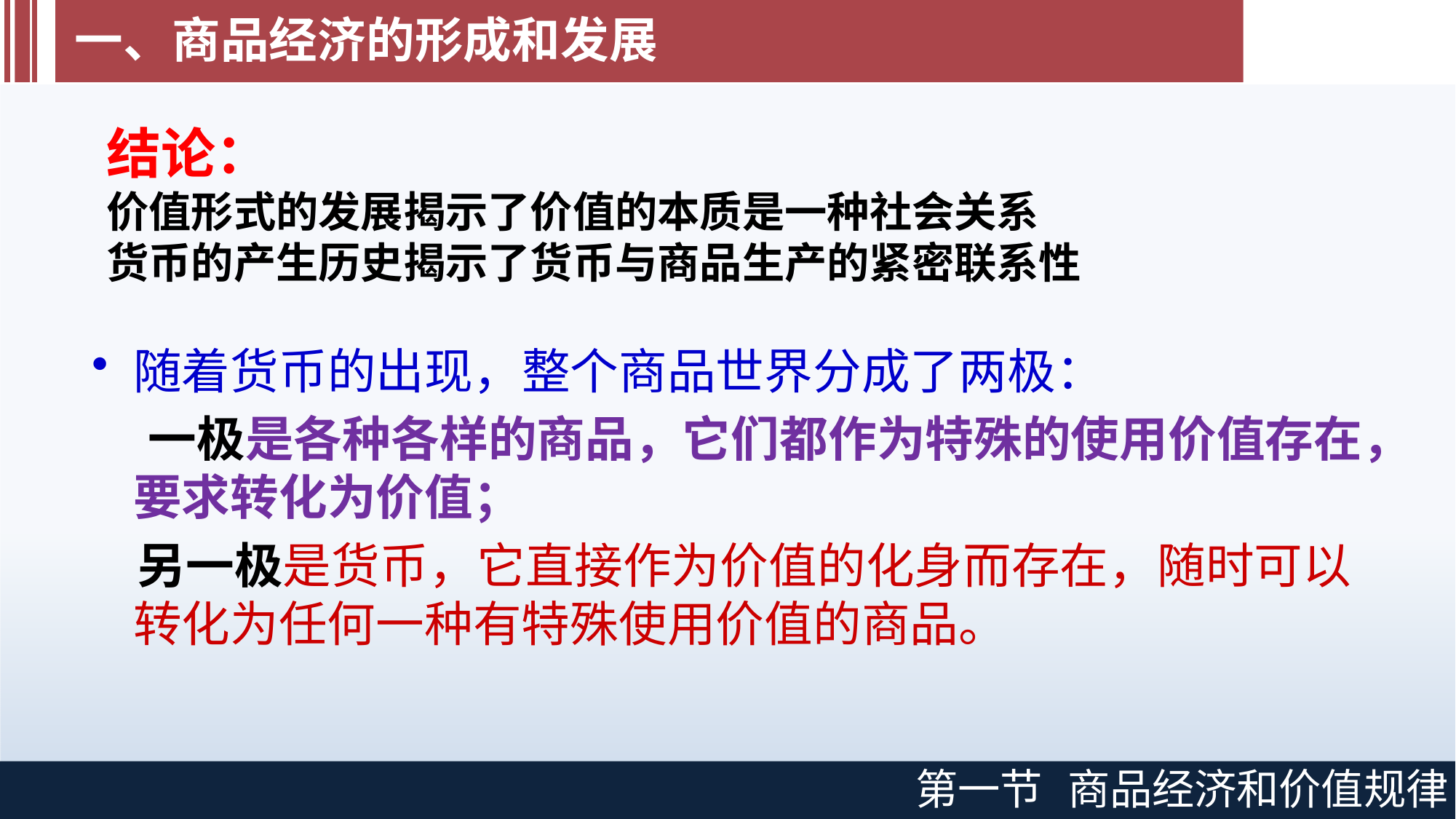

一、商品经济的形成和发展

结论：
价值形式的发展揭示了价值的本质是一种社会关系
货币的产生历史揭示了货币与商品生产的紧密联系性
随着货币的出现，整个商品世界分成了两极：
    一极是各种各样的商品，它们都作为特殊的使用价值存在，要求转化为价值；
   另一极是货币，它直接作为价值的化身而存在，随时可以转化为任何一种有特殊使用价值的商品。

第一节
商品经济和价值规律